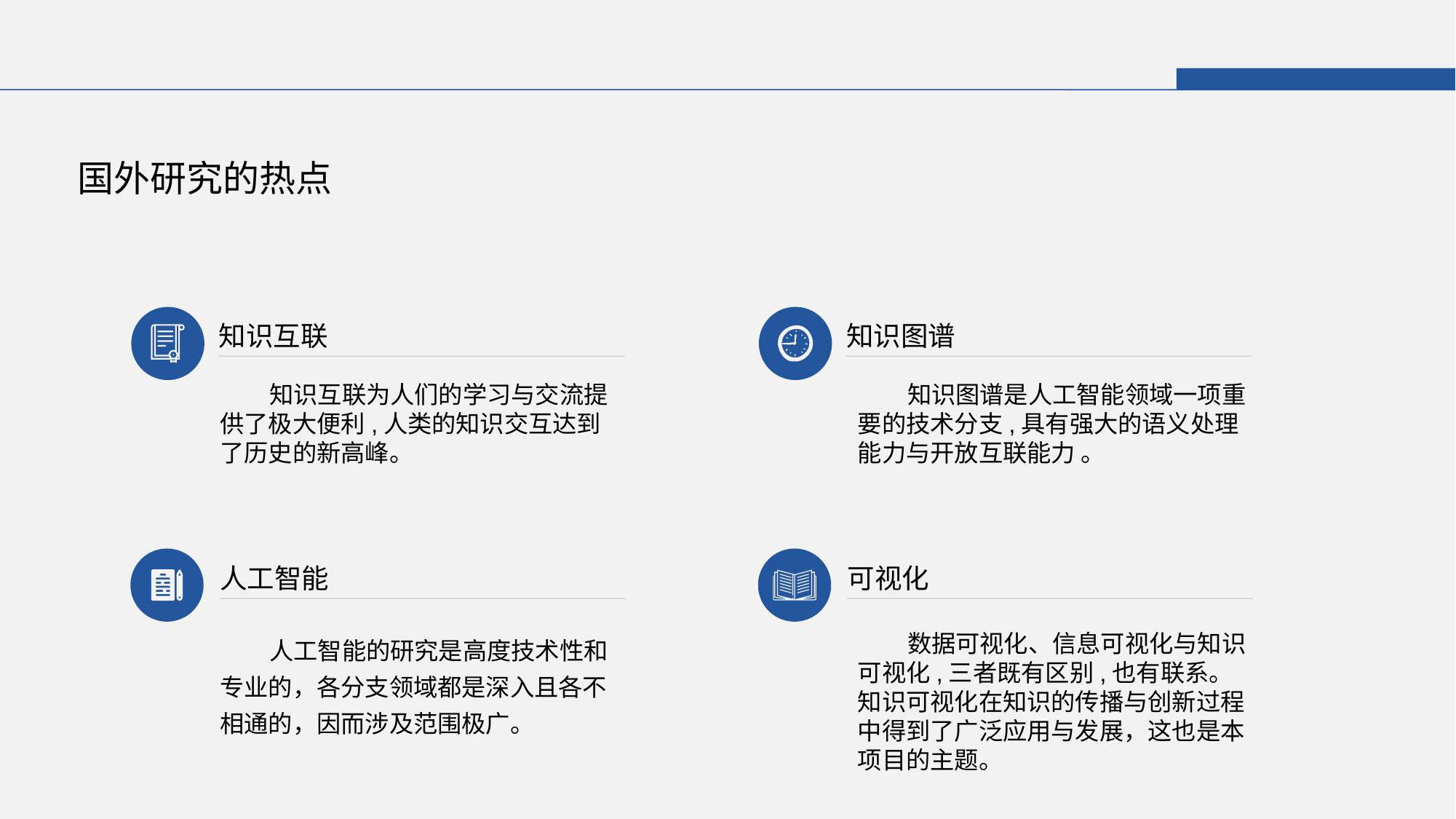

国外研究的热点

知识互联
知识图谱

        知识互联为人们的学习与交流提供了极大便利,人类的知识交互达到了历史的新高峰。
        知识图谱是人工智能领域一项重要的技术分支,具有强大的语义处理能力与开放互联能力 。

人工智能
可视化

        人工智能的研究是高度技术性和专业的，各分支领域都是深入且各不相通的，因而涉及范围极广。
        数据可视化、信息可视化与知识可视化,三者既有区别,也有联系。知识可视化在知识的传播与创新过程中得到了广泛应用与发展，这也是本项目的主题。